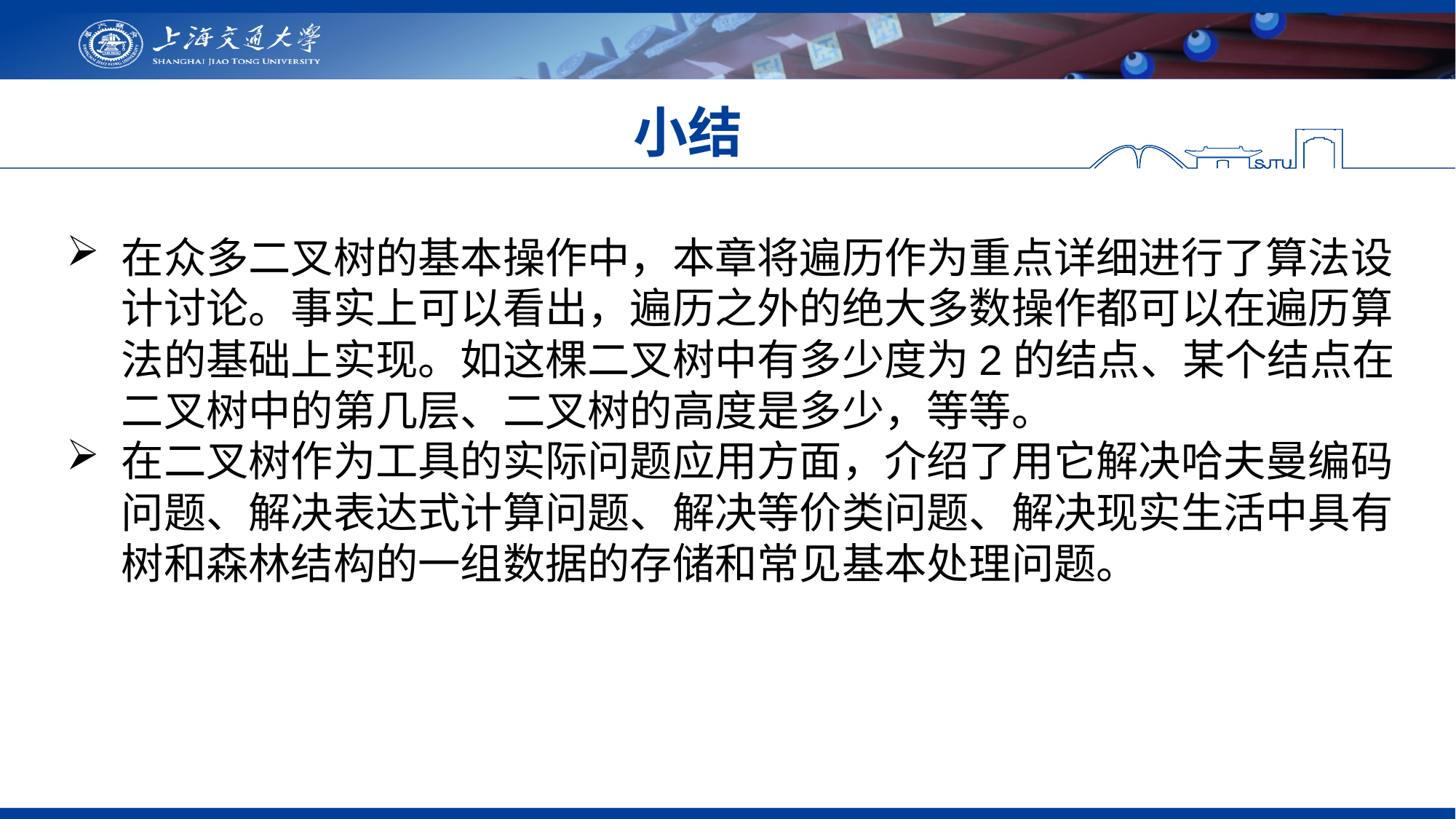

# 小结
在众多二叉树的基本操作中，本章将遍历作为重点详细进行了算法设计讨论。事实上可以看出，遍历之外的绝大多数操作都可以在遍历算法的基础上实现。如这棵二叉树中有多少度为2的结点、某个结点在二叉树中的第几层、二叉树的高度是多少，等等。
在二叉树作为工具的实际问题应用方面，介绍了用它解决哈夫曼编码问题、解决表达式计算问题、解决等价类问题、解决现实生活中具有树和森林结构的一组数据的存储和常见基本处理问题。